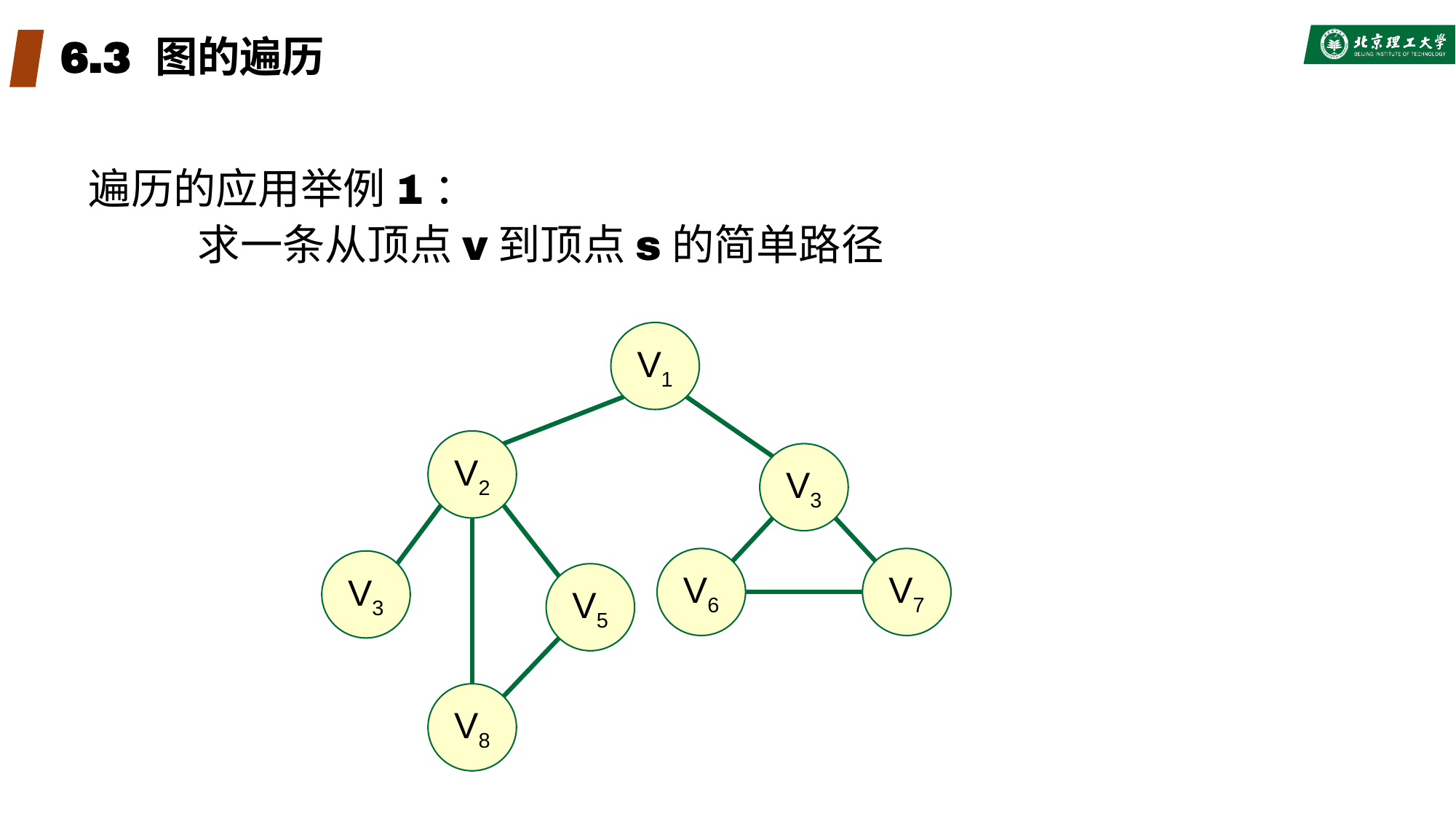

# 6.3 图的遍历
遍历的应用举例1：
	求一条从顶点v到顶点s的简单路径
V1
V2
V3
V7
V6
V3
V5
V8